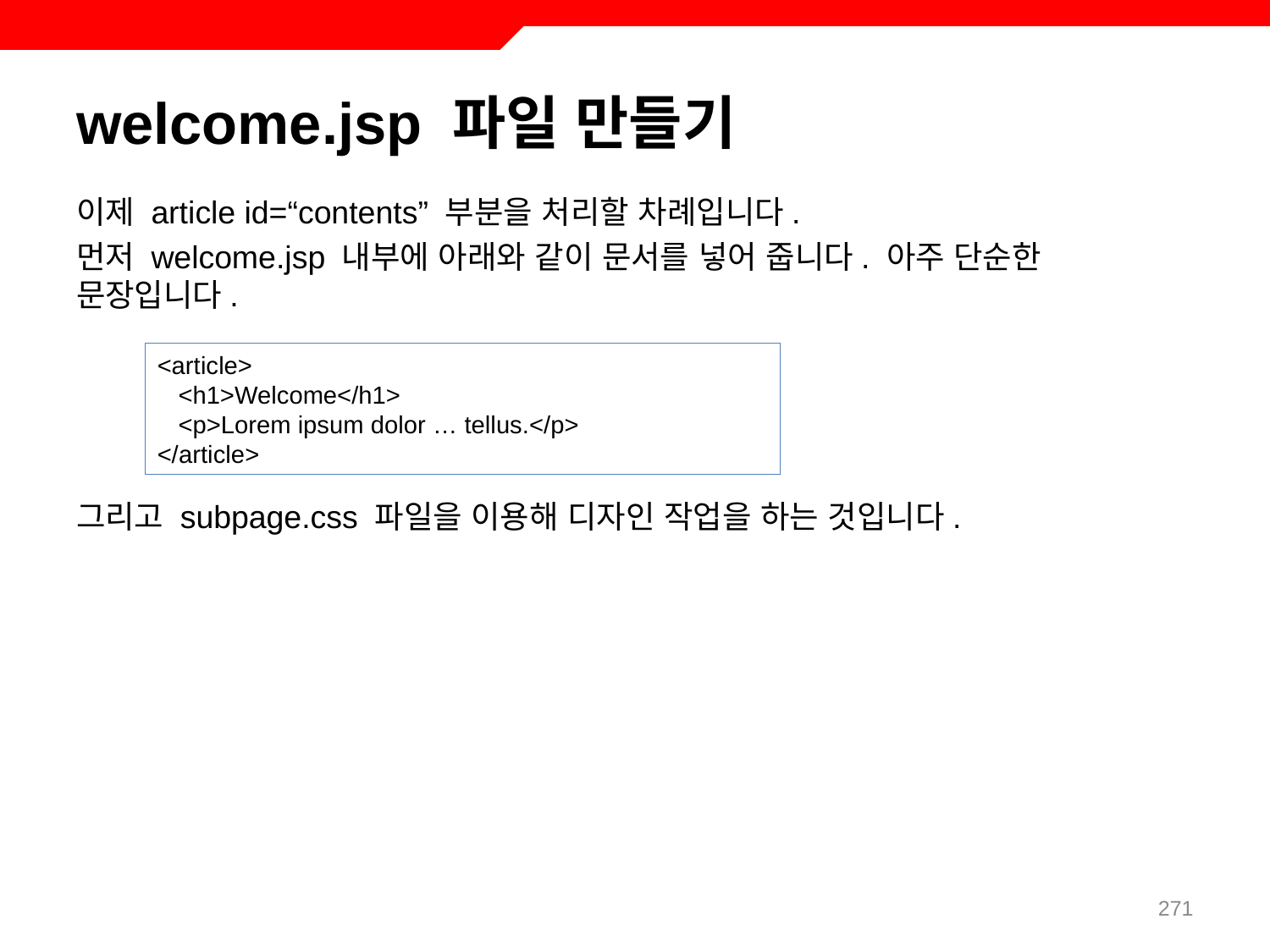

# welcome.jsp 파일 만들기
이제 article id=“contents” 부분을 처리할 차례입니다.
먼저 welcome.jsp 내부에 아래와 같이 문서를 넣어 줍니다. 아주 단순한 문장입니다.

그리고 subpage.css 파일을 이용해 디자인 작업을 하는 것입니다.
<article>
   <h1>Welcome</h1>
   <p>Lorem ipsum dolor … tellus.</p>
</article>
271